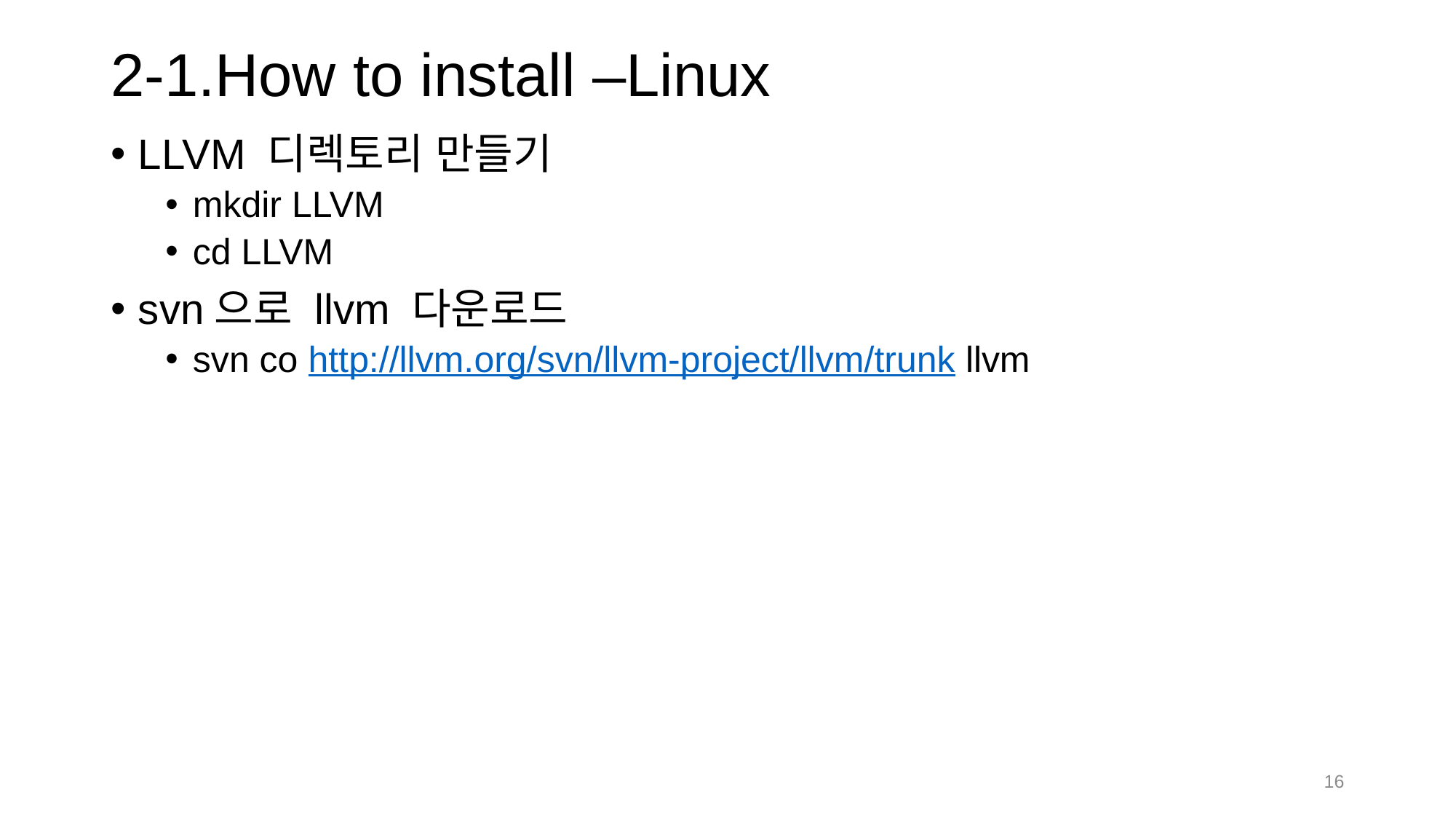

# 2-1.How to install –Linux
LLVM 디렉토리 만들기
mkdir LLVM
cd LLVM
svn으로 llvm 다운로드
svn co http://llvm.org/svn/llvm-project/llvm/trunk llvm
16